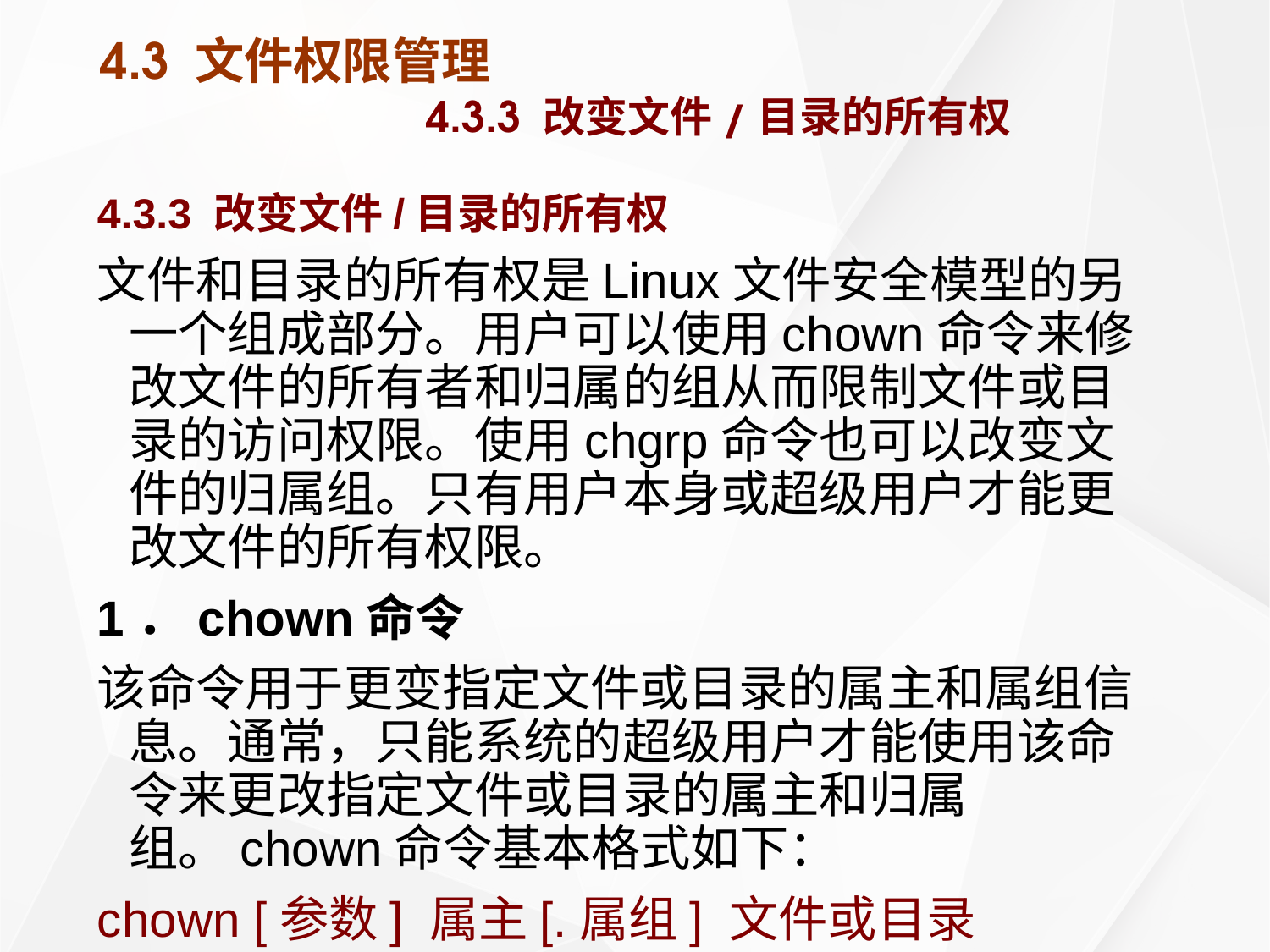

# 4.3 文件权限管理 4.3.3 改变文件/目录的所有权
4.3.3 改变文件/目录的所有权
文件和目录的所有权是Linux文件安全模型的另一个组成部分。用户可以使用chown命令来修改文件的所有者和归属的组从而限制文件或目录的访问权限。使用chgrp命令也可以改变文件的归属组。只有用户本身或超级用户才能更改文件的所有权限。
1．chown命令
该命令用于更变指定文件或目录的属主和属组信息。通常，只能系统的超级用户才能使用该命令来更改指定文件或目录的属主和归属组。chown命令基本格式如下：
chown [参数] 属主[.属组] 文件或目录
常用参数及含义如下表所示。